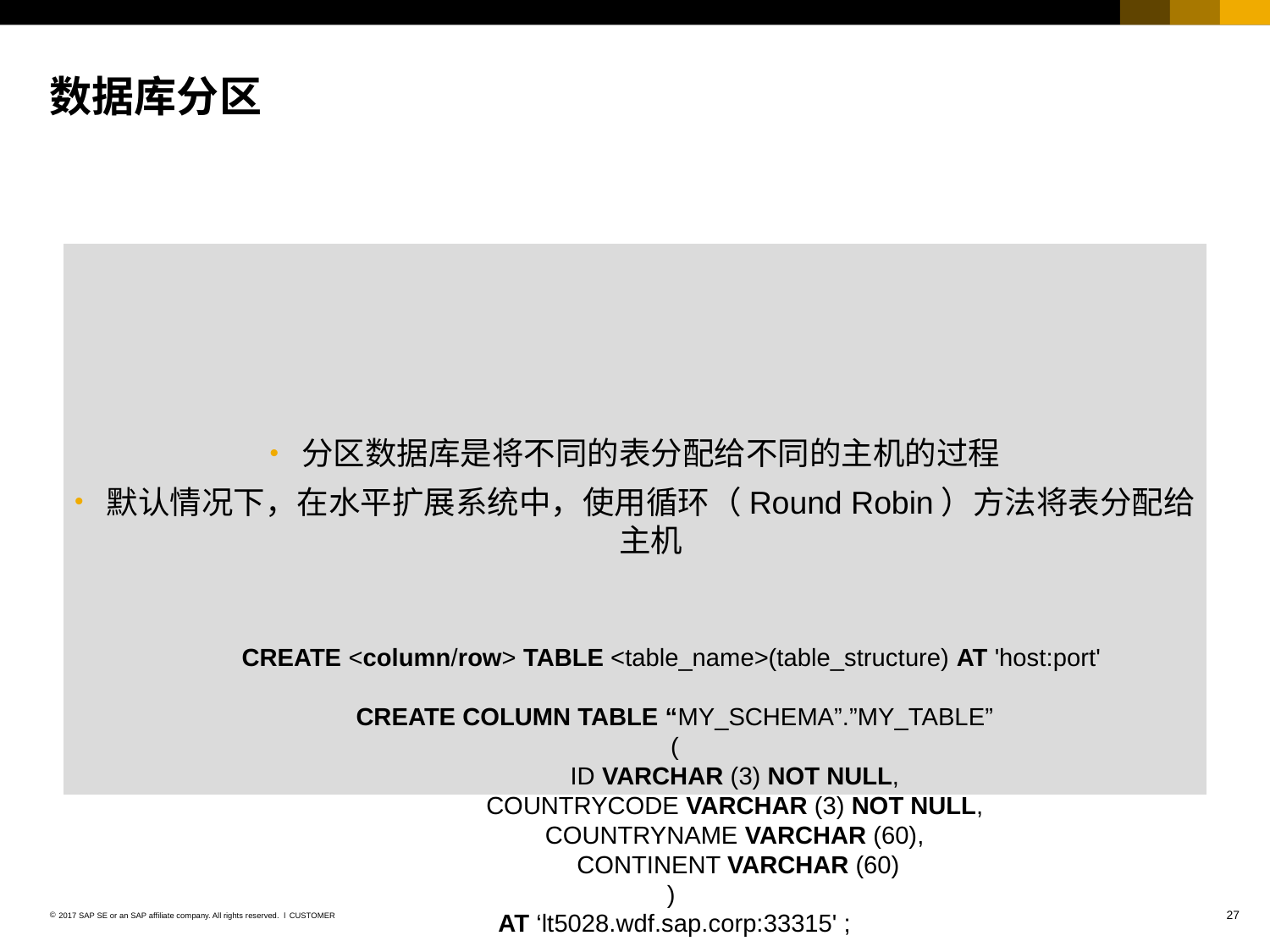

# 数据库分区
分区数据库是将不同的表分配给不同的主机的过程
默认情况下，在水平扩展系统中，使用循环（Round Robin）方法将表分配给主机

CREATE <column/row> TABLE <table_name>(table_structure) AT 'host:port'

CREATE COLUMN TABLE “MY_SCHEMA”.”MY_TABLE”
(
	ID VARCHAR (3) NOT NULL,
	COUNTRYCODE VARCHAR (3) NOT NULL,
	COUNTRYNAME VARCHAR (60),
	CONTINENT VARCHAR (60)
)
AT ‘lt5028.wdf.sap.corp:33315' ;